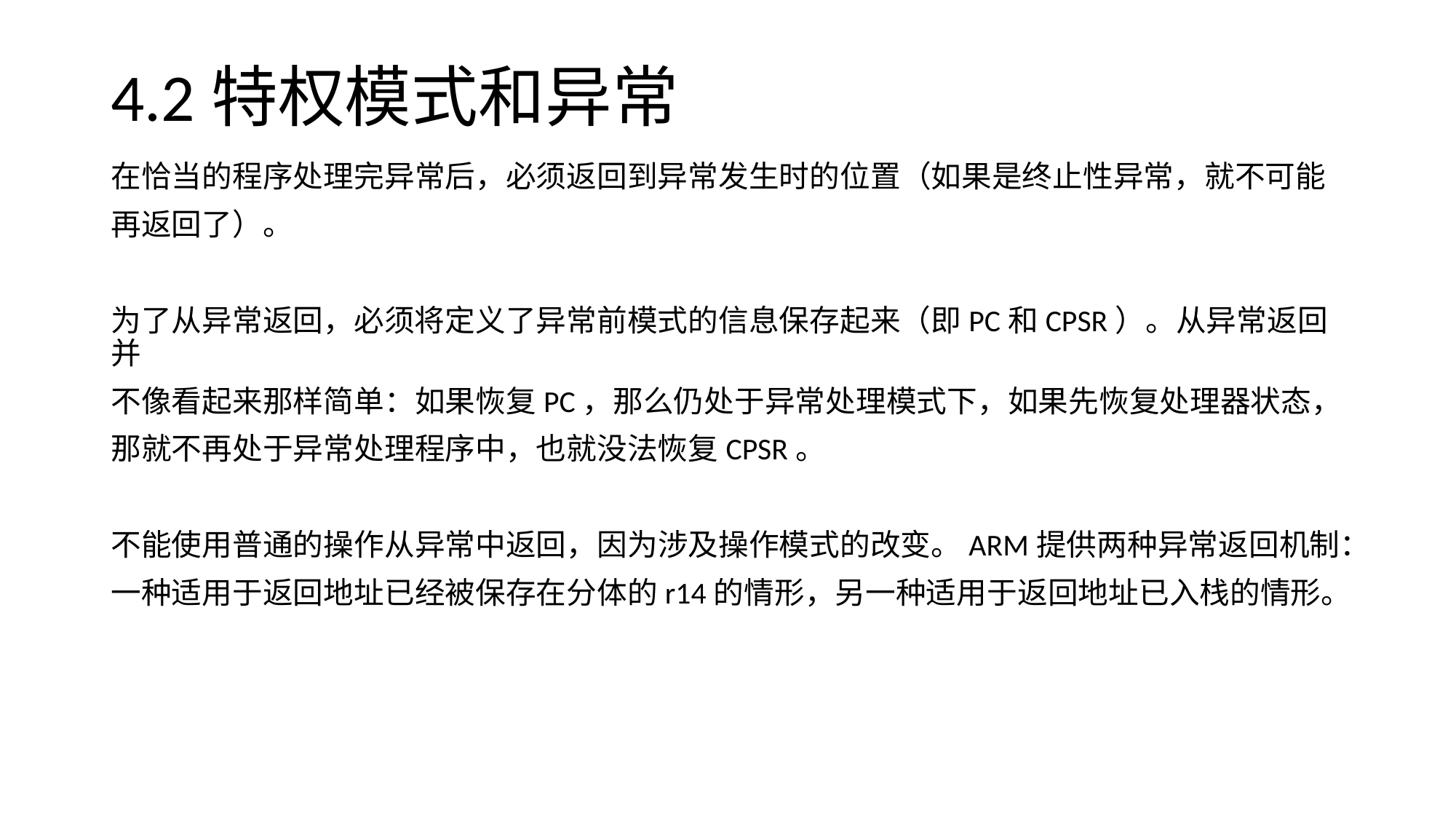

# 4.2特权模式和异常
在恰当的程序处理完异常后，必须返回到异常发生时的位置（如果是终止性异常，就不可能
再返回了）。

为了从异常返回，必须将定义了异常前模式的信息保存起来（即PC和CPSR）。从异常返回并
不像看起来那样简单：如果恢复PC，那么仍处于异常处理模式下，如果先恢复处理器状态，
那就不再处于异常处理程序中，也就没法恢复CPSR。

不能使用普通的操作从异常中返回，因为涉及操作模式的改变。ARM提供两种异常返回机制：
一种适用于返回地址已经被保存在分体的r14的情形，另一种适用于返回地址已入栈的情形。